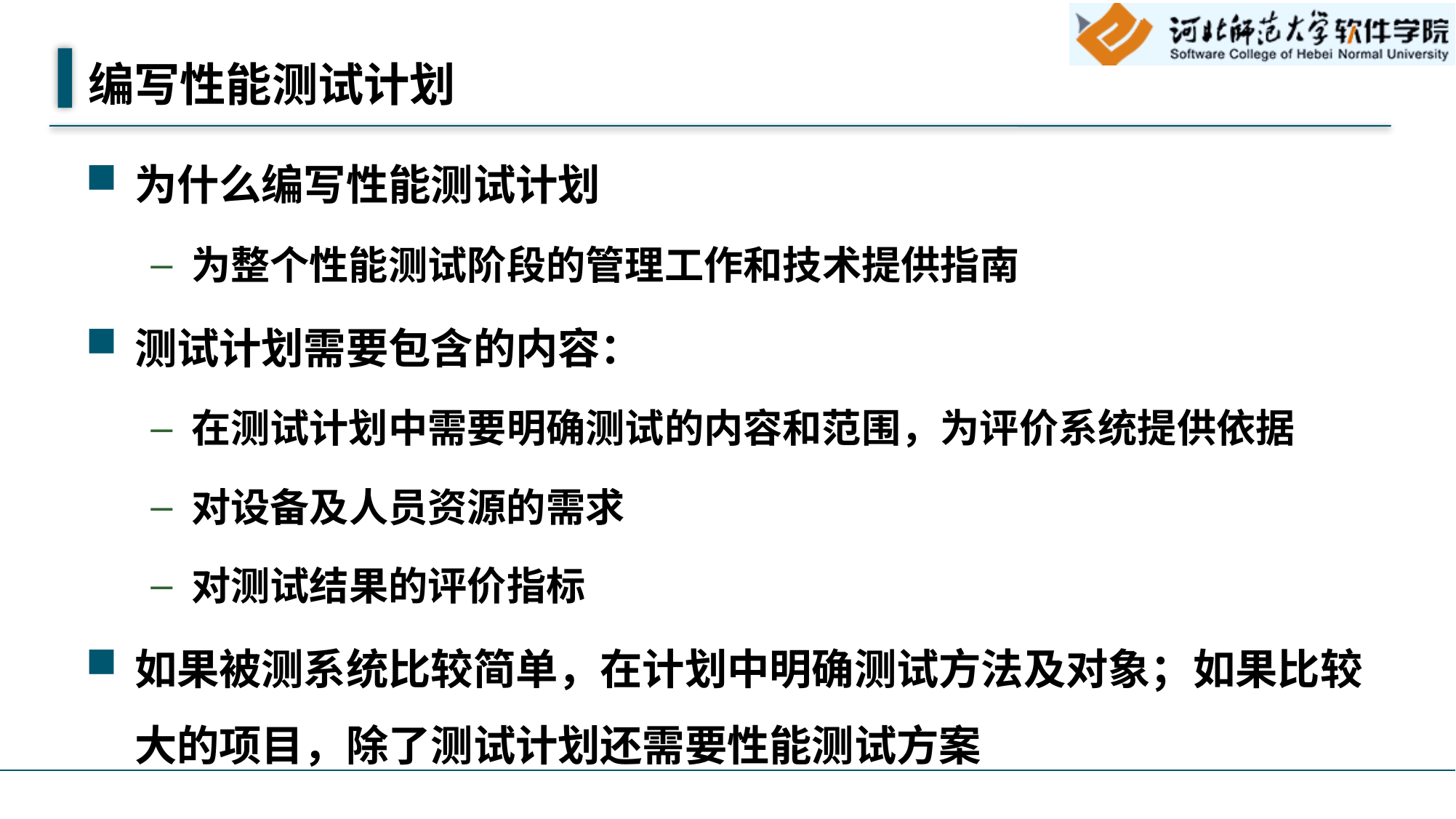

# 编写性能测试计划
为什么编写性能测试计划
为整个性能测试阶段的管理工作和技术提供指南
测试计划需要包含的内容：
在测试计划中需要明确测试的内容和范围，为评价系统提供依据
对设备及人员资源的需求
对测试结果的评价指标
如果被测系统比较简单，在计划中明确测试方法及对象；如果比较大的项目，除了测试计划还需要性能测试方案